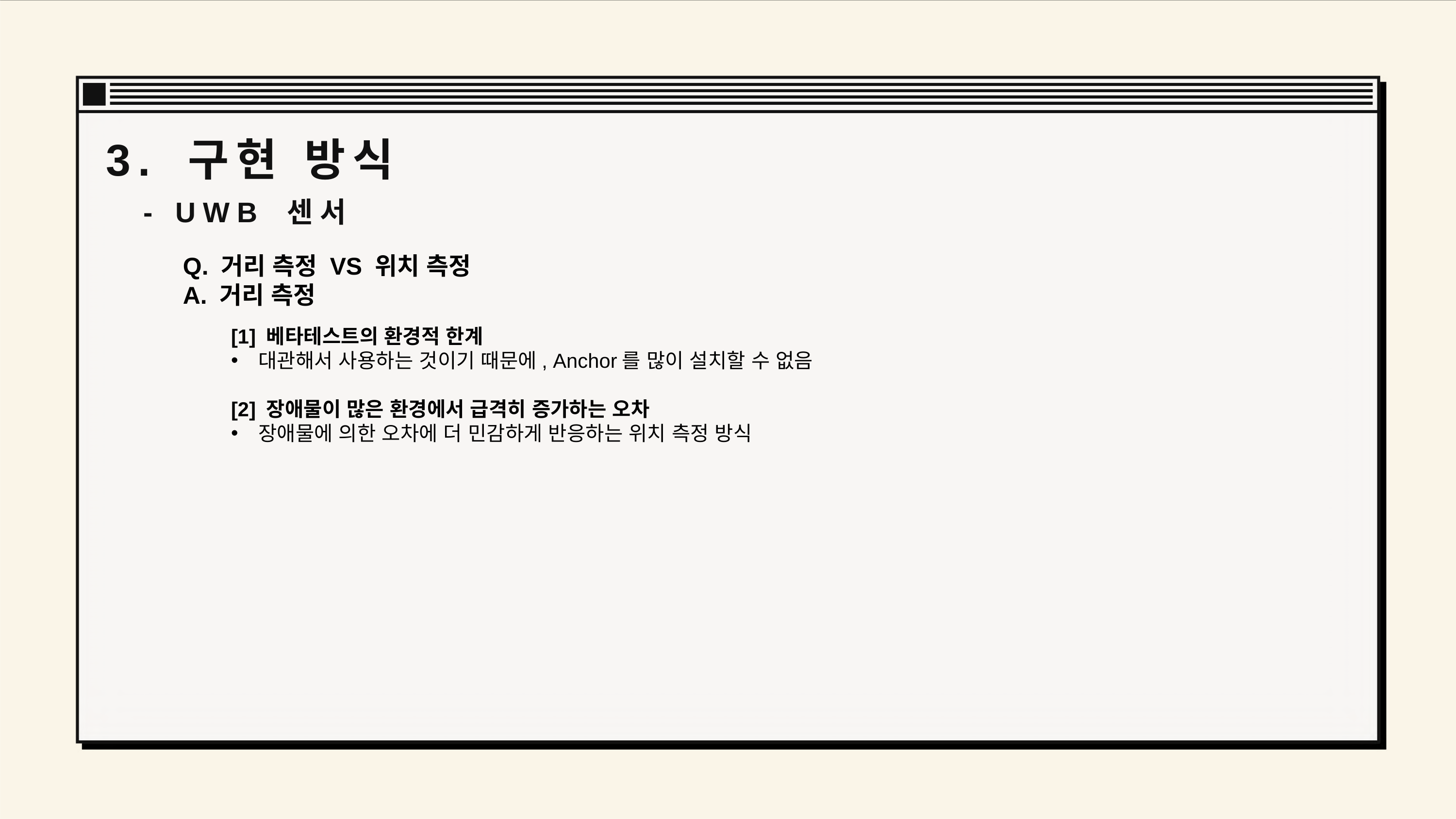

# 3. 구현 방식
- UWB 센서
Q. 거리 측정 VS 위치 측정
A. 거리 측정
[1] 베타테스트의 환경적 한계
대관해서 사용하는 것이기 때문에, Anchor를 많이 설치할 수 없음

[2] 장애물이 많은 환경에서 급격히 증가하는 오차
장애물에 의한 오차에 더 민감하게 반응하는 위치 측정 방식